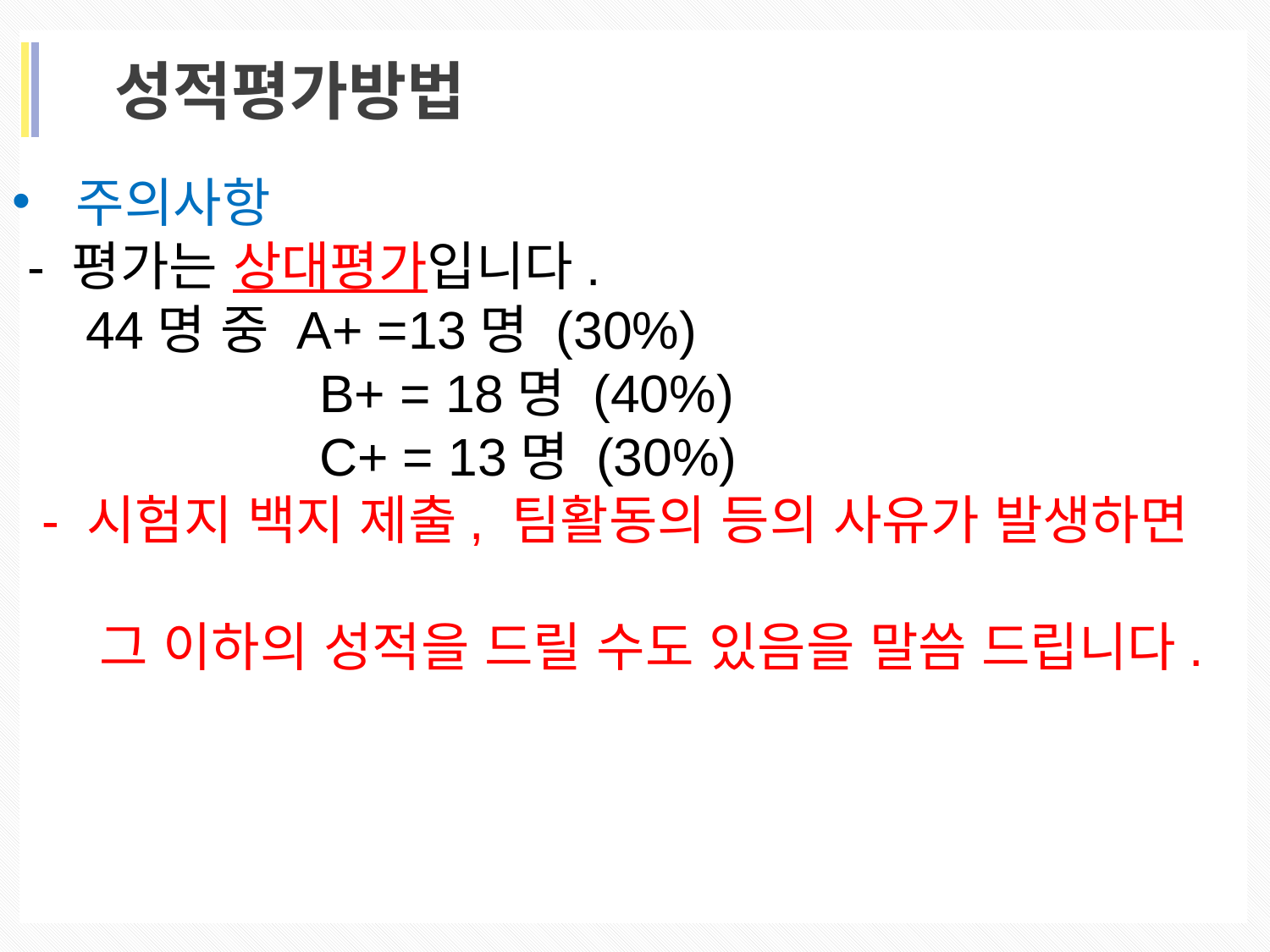

성적평가방법
주의사항
 - 평가는 상대평가입니다.
     44명 중 A+ =13명 (30%)
                     B+ = 18명 (40%)
                     C+ = 13명 (30%)
  - 시험지 백지 제출, 팀활동의 등의 사유가 발생하면
     그 이하의 성적을 드릴 수도 있음을 말씀 드립니다.